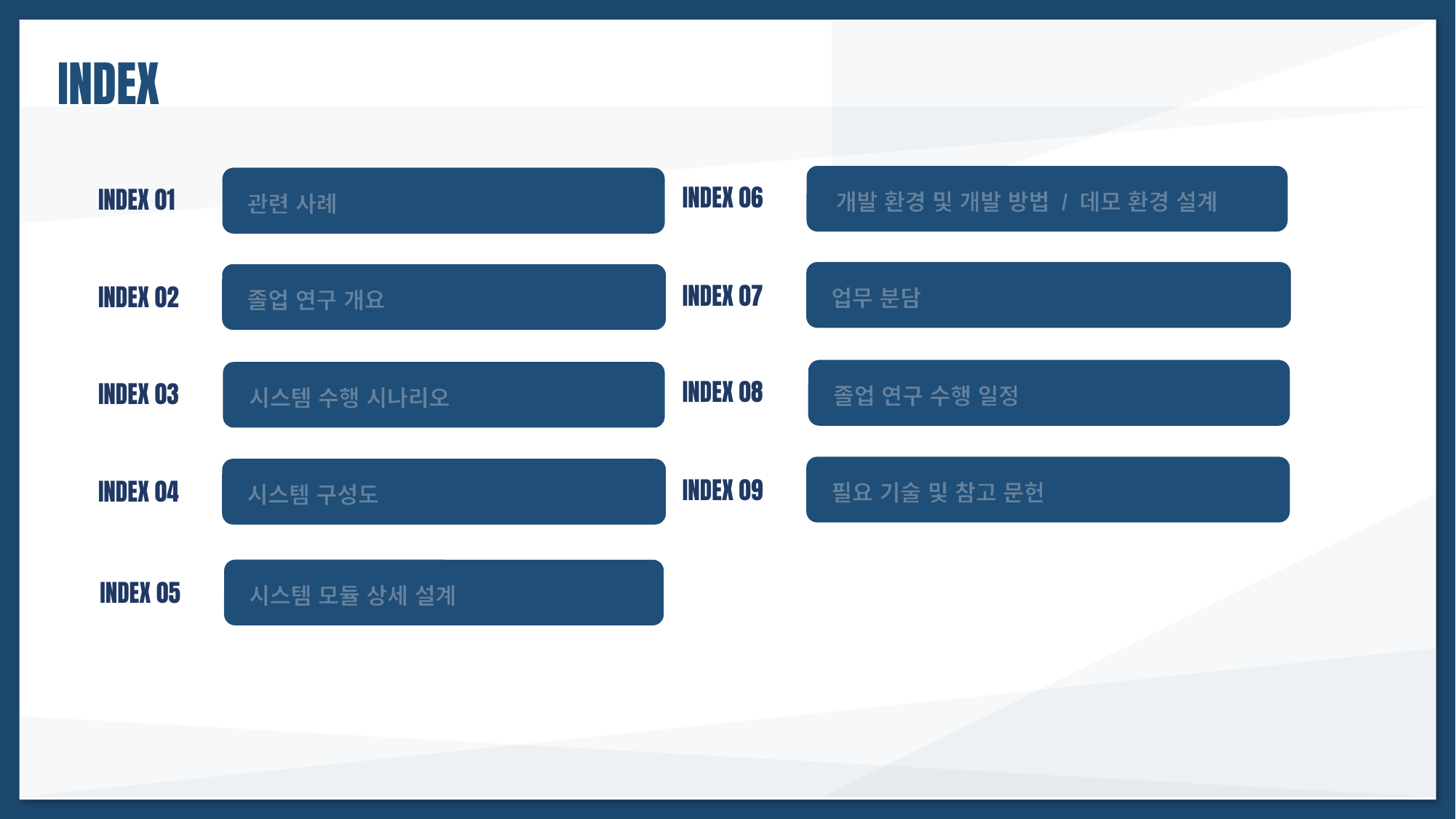

INDEX

개발 환경 및 개발 방법 / 데모 환경 설계
INDEX 06
INDEX 07
INDEX 08
INDEX 09

업무 분담

졸업 연구 수행 일정

필요 기술 및 참고 문헌

졸업 연구 개요
INDEX 02
INDEX 03
INDEX 04

시스템 수행 시나리오

시스템 구성도

INDEX 01
관련 사례

INDEX 05
시스템 모듈 상세 설계